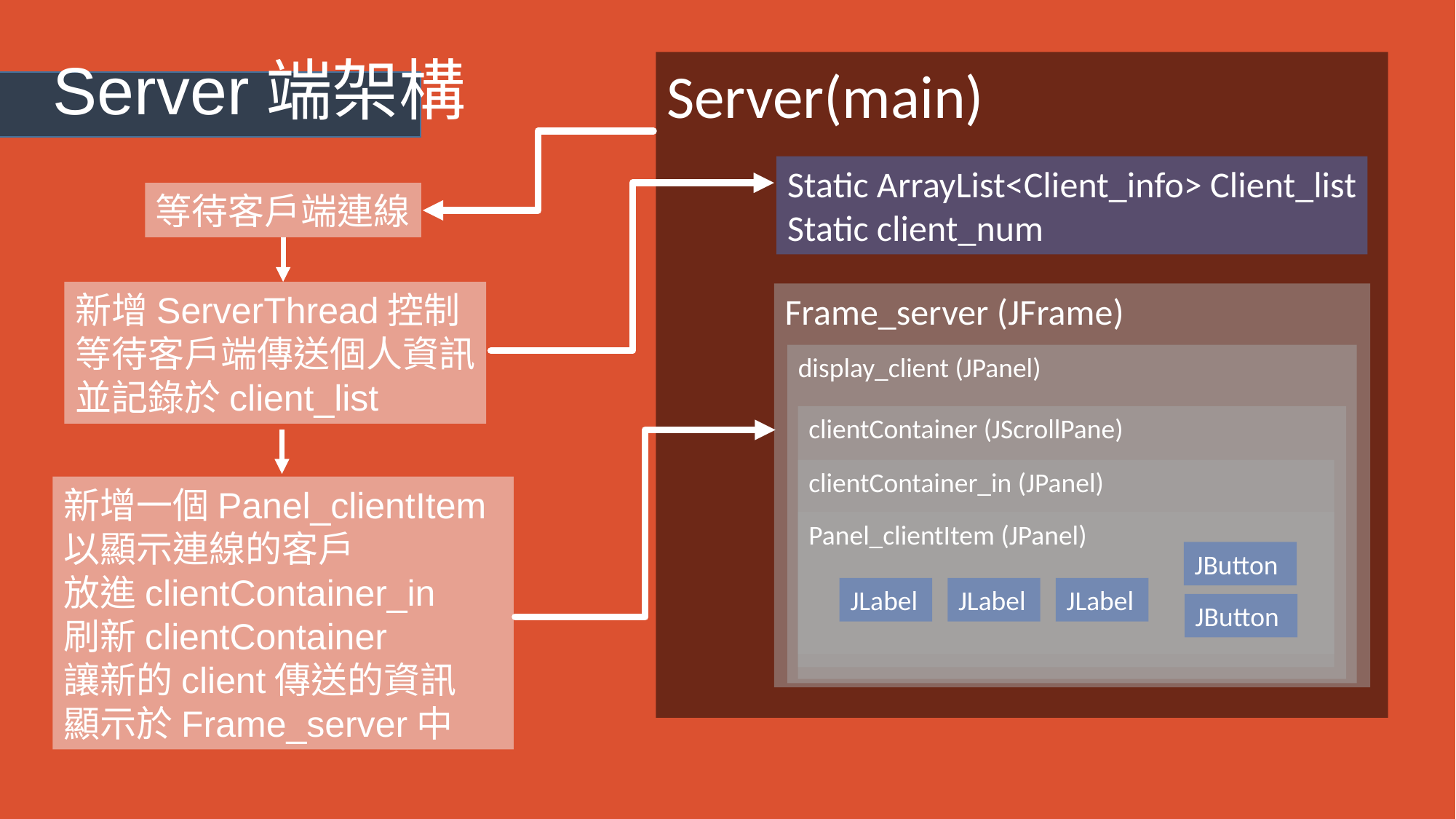

# Server端架構
Server(main)

Static ArrayList<Client_info> Client_list
Static client_num
等待客戶端連線
新增ServerThread控制
等待客戶端傳送個人資訊
並記錄於client_list
Frame_server (JFrame)

display_client (JPanel)

clientContainer (JScrollPane)

clientContainer_in (JPanel)

新增一個Panel_clientItem
以顯示連線的客戶
放進clientContainer_in
刷新clientContainer
讓新的client傳送的資訊
顯示於Frame_server中
Panel_clientItem (JPanel)

JButton
JLabel
JLabel
JLabel
JButton